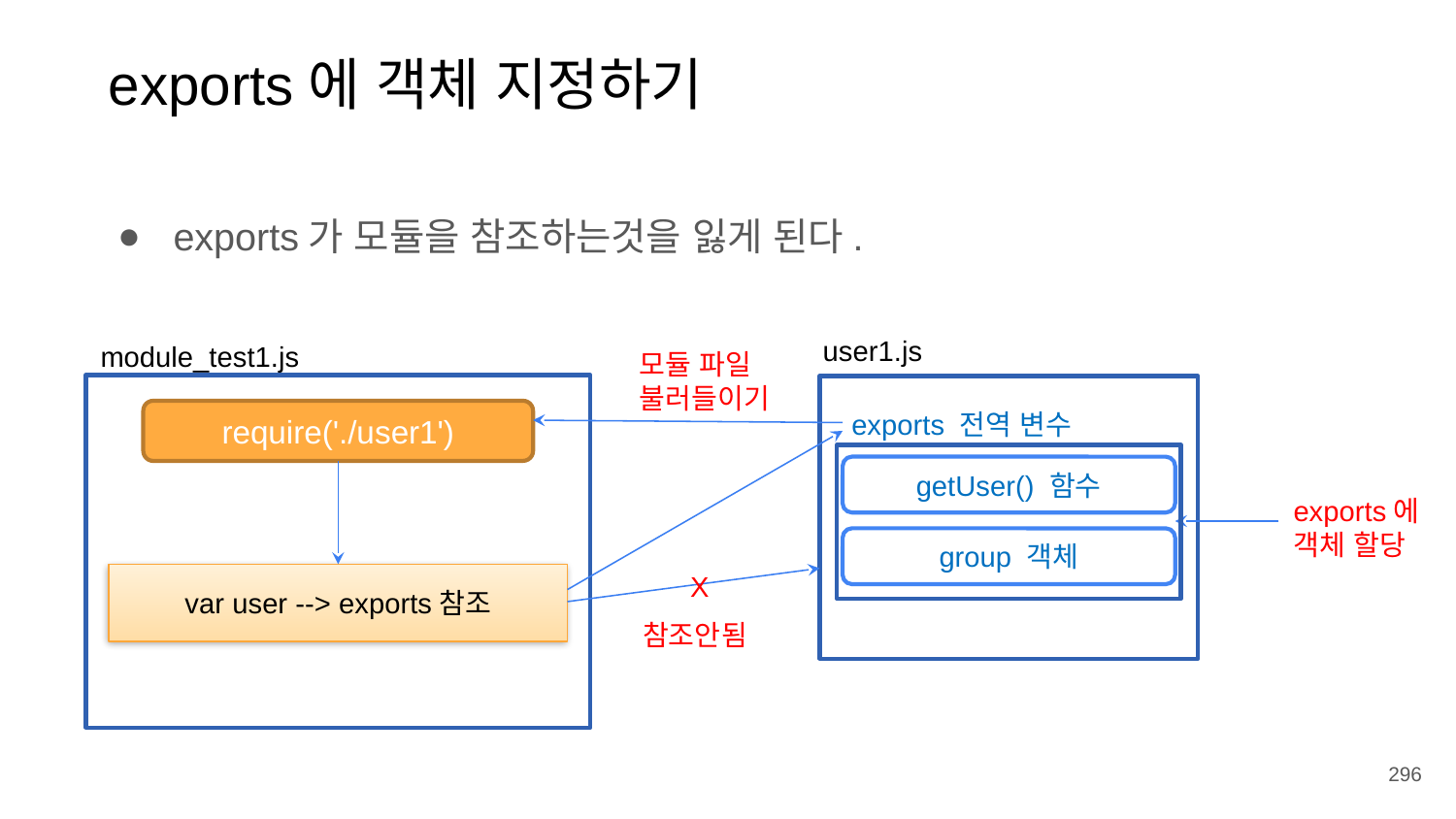

exports에 객체 지정하기
exports가 모듈을 참조하는것을 잃게 된다.
user1.js
module_test1.js
모듈 파일
불러들이기

exports 전역 변수
require('./user1')

getUser() 함수
exports에
객체 할당
group 객체
X
var user --> exports참조
참조안됨
296